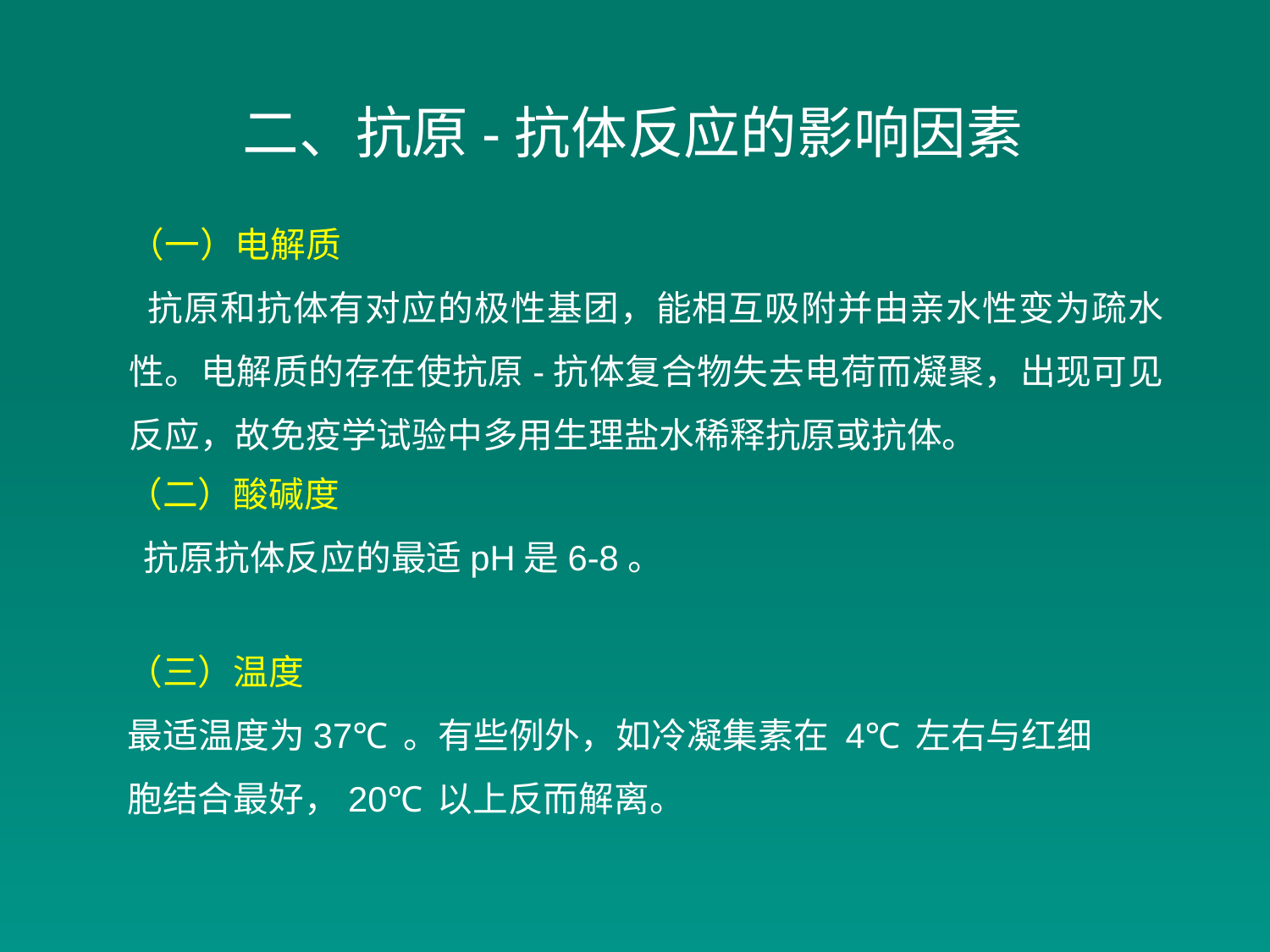

二、抗原-抗体反应的影响因素
（一）电解质
 抗原和抗体有对应的极性基团，能相互吸附并由亲水性变为疏水性。电解质的存在使抗原-抗体复合物失去电荷而凝聚，出现可见反应，故免疫学试验中多用生理盐水稀释抗原或抗体。
（二）酸碱度
 抗原抗体反应的最适pH是6-8。

（三）温度
最适温度为37℃。有些例外，如冷凝集素在 4℃左右与红细胞结合最好，20℃以上反而解离。